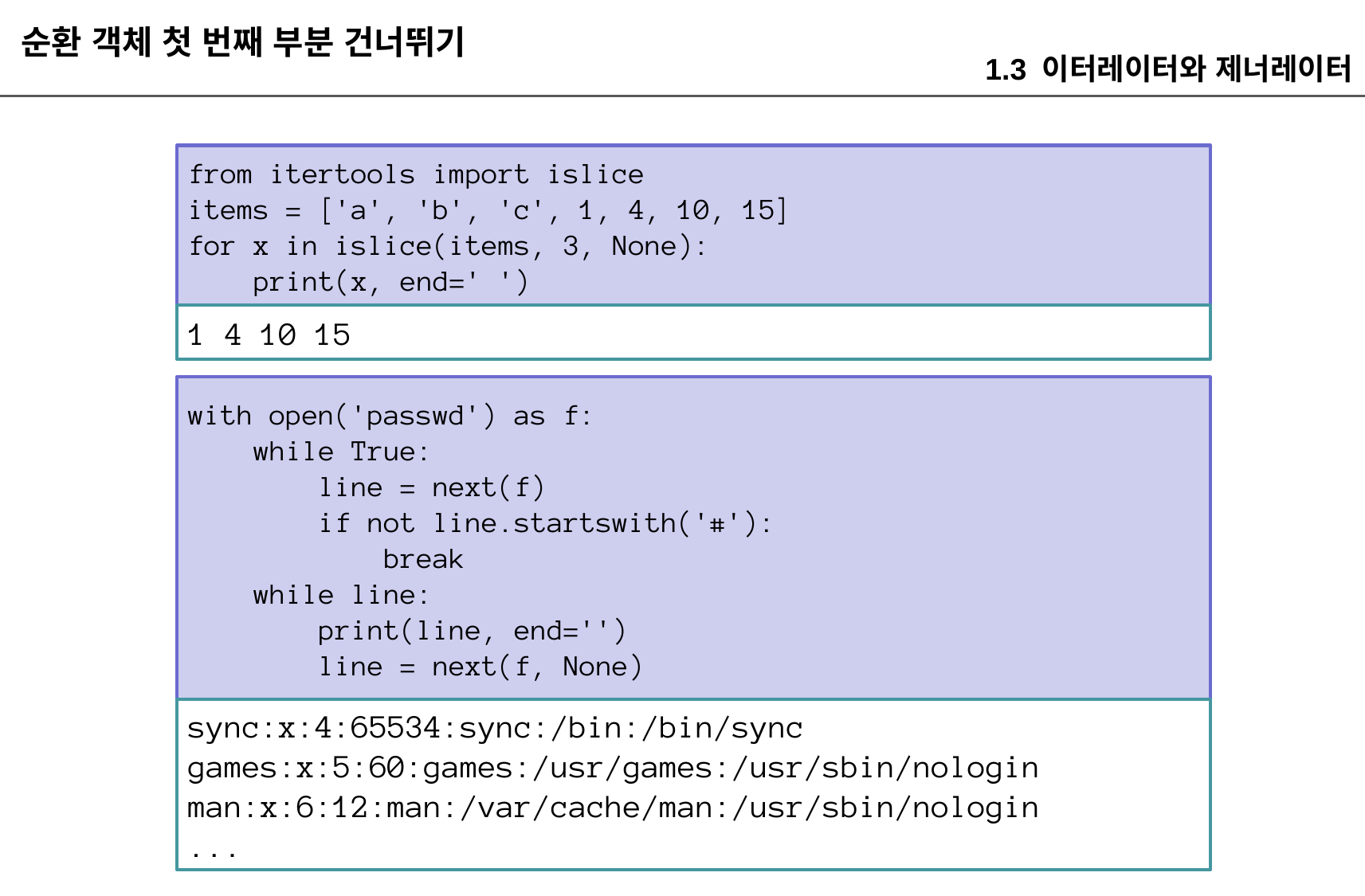

순환 객체 첫 번째 부분 건너뛰기
1.3 이터레이터와 제너레이터
from itertools import islice
items = ['a', 'b', 'c', 1, 4, 10, 15]
for x in islice(items, 3, None):
    print(x, end=' ')
1 4 10 15
with open('passwd') as f:
    while True:
        line = next(f)
        if not line.startswith('#'):
            break
    while line:
        print(line, end='')
        line = next(f, None)
sync:x:4:65534:sync:/bin:/bin/sync
games:x:5:60:games:/usr/games:/usr/sbin/nologin
man:x:6:12:man:/var/cache/man:/usr/sbin/nologin
...